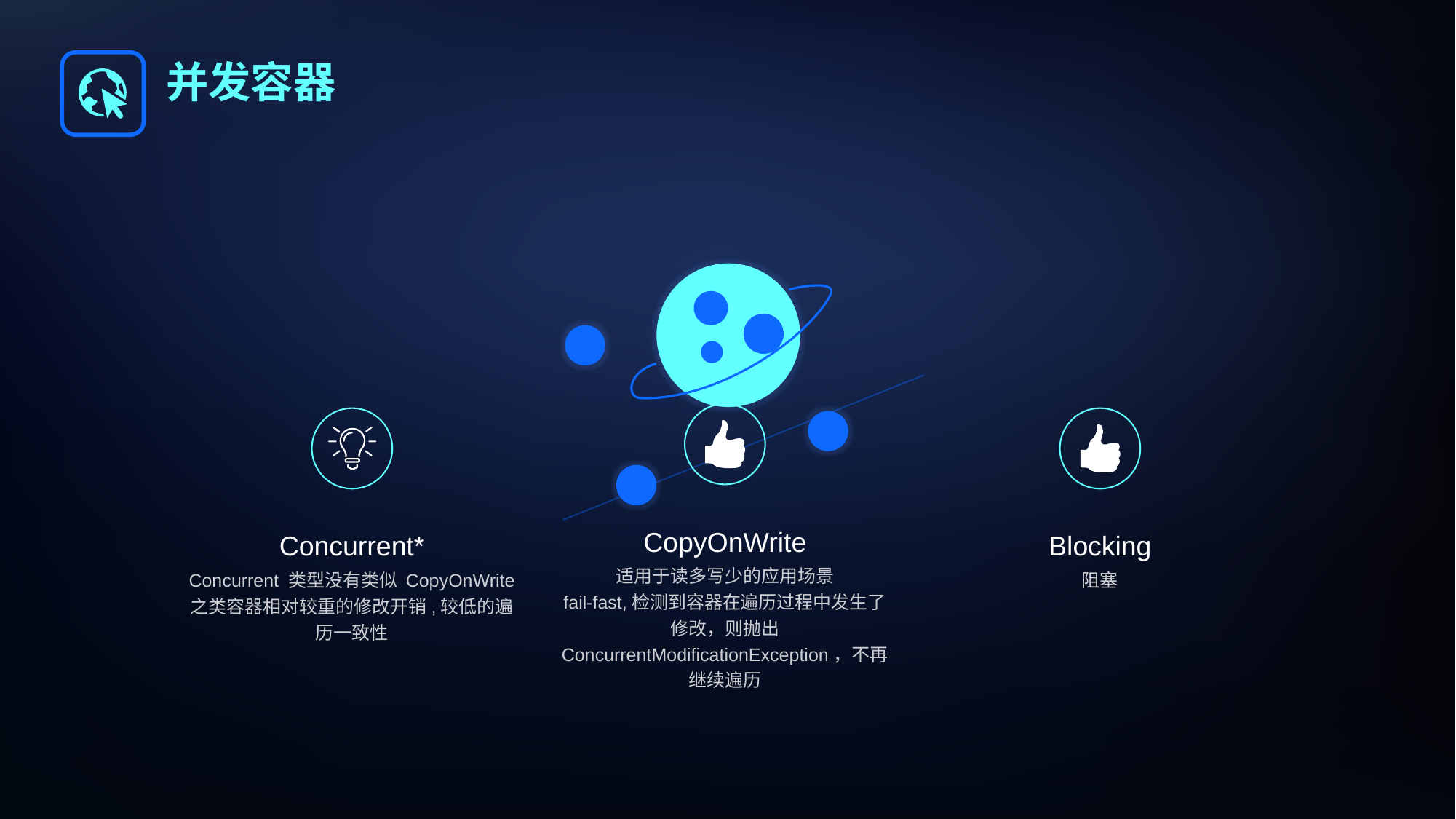

并发容器

CopyOnWrite
适用于读多写少的应用场景
fail-fast,检测到容器在遍历过程中发生了修改，则抛出 ConcurrentModificationException，不再继续遍历
Concurrent*
Concurrent 类型没有类似 CopyOnWrite 之类容器相对较重的修改开销,较低的遍历一致性
Blocking
阻塞